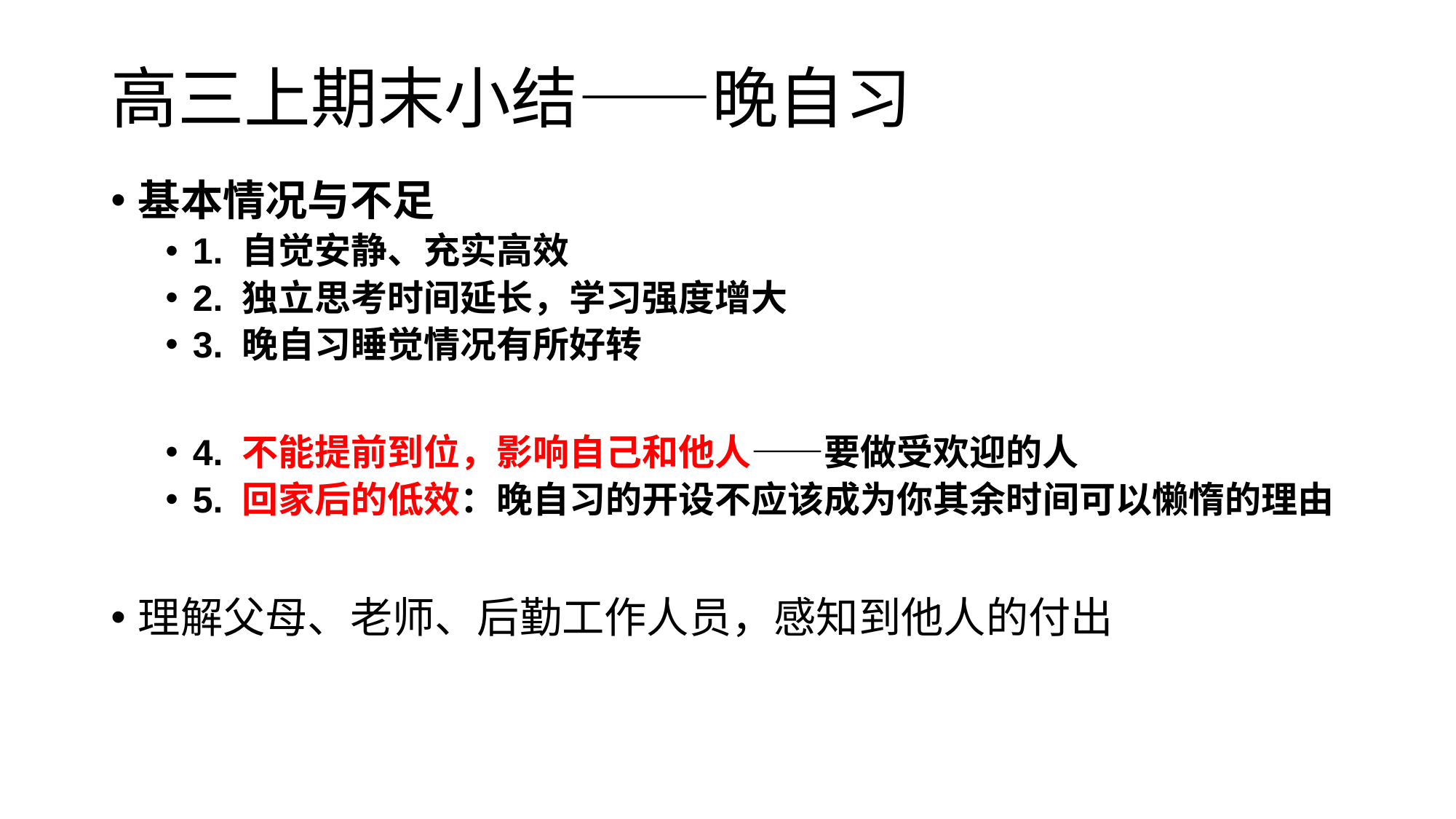

# 高三上期末小结——晚自习
基本情况与不足
1. 自觉安静、充实高效
2. 独立思考时间延长，学习强度增大
3. 晚自习睡觉情况有所好转

4. 不能提前到位，影响自己和他人——要做受欢迎的人
5. 回家后的低效：晚自习的开设不应该成为你其余时间可以懒惰的理由

理解父母、老师、后勤工作人员，感知到他人的付出